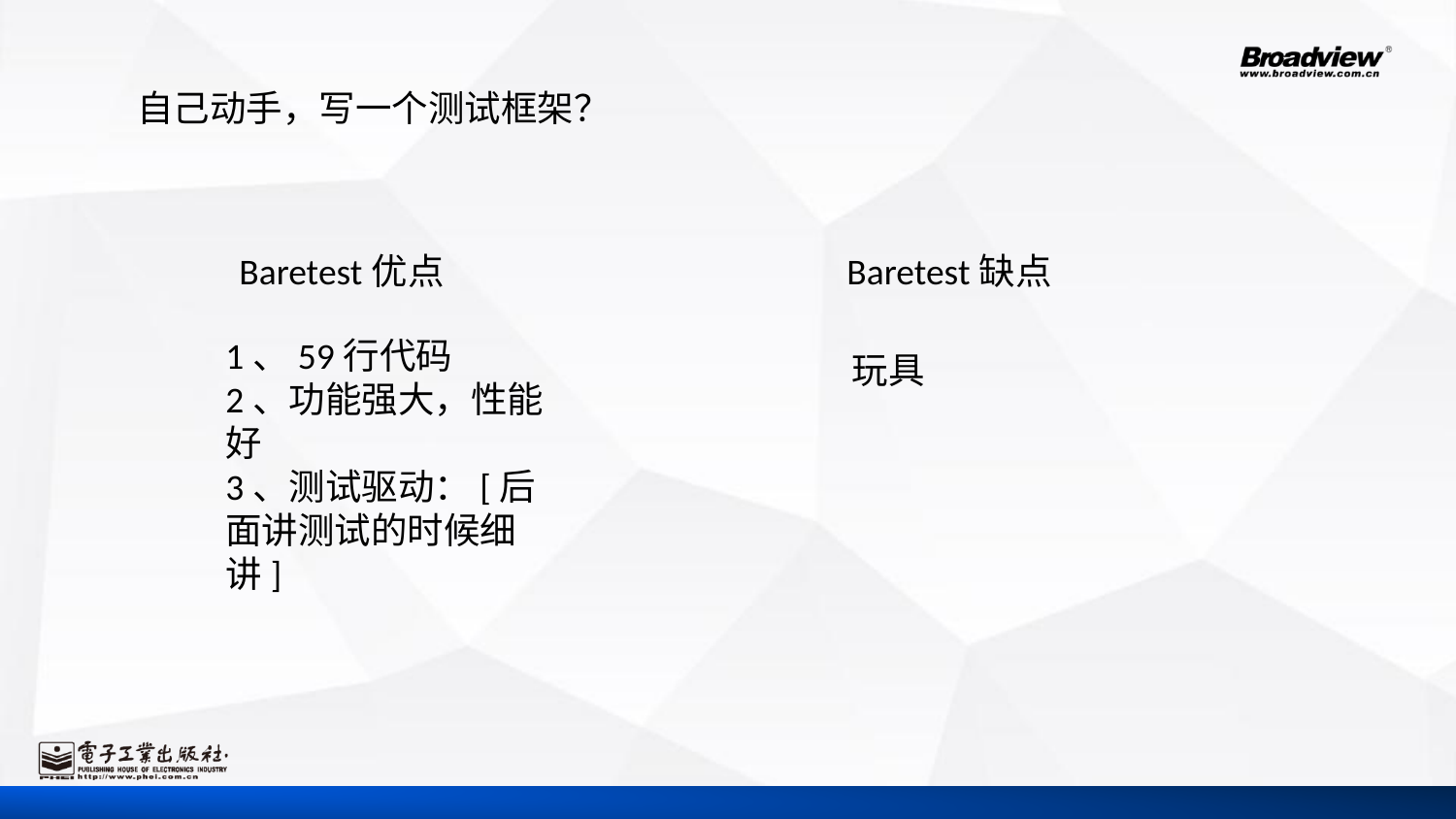

自己动手，写一个测试框架？
Baretest优点
Baretest缺点
1、59行代码
2、功能强大，性能好
3、测试驱动：[后面讲测试的时候细讲]
玩具